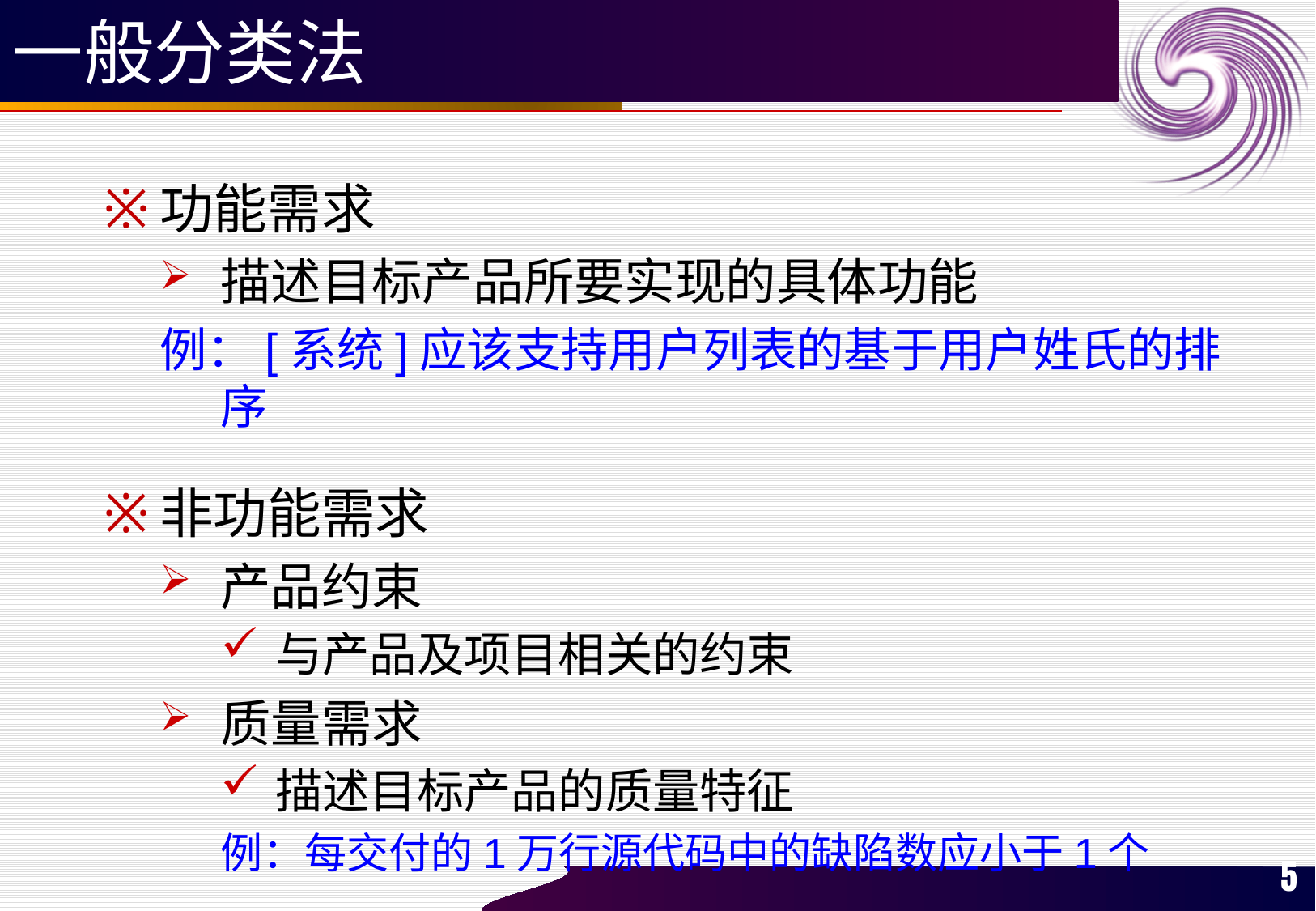

# 一般分类法
功能需求
描述目标产品所要实现的具体功能
例：[系统]应该支持用户列表的基于用户姓氏的排序

非功能需求
产品约束
与产品及项目相关的约束
质量需求
描述目标产品的质量特征
例：每交付的1万行源代码中的缺陷数应小于1个

5